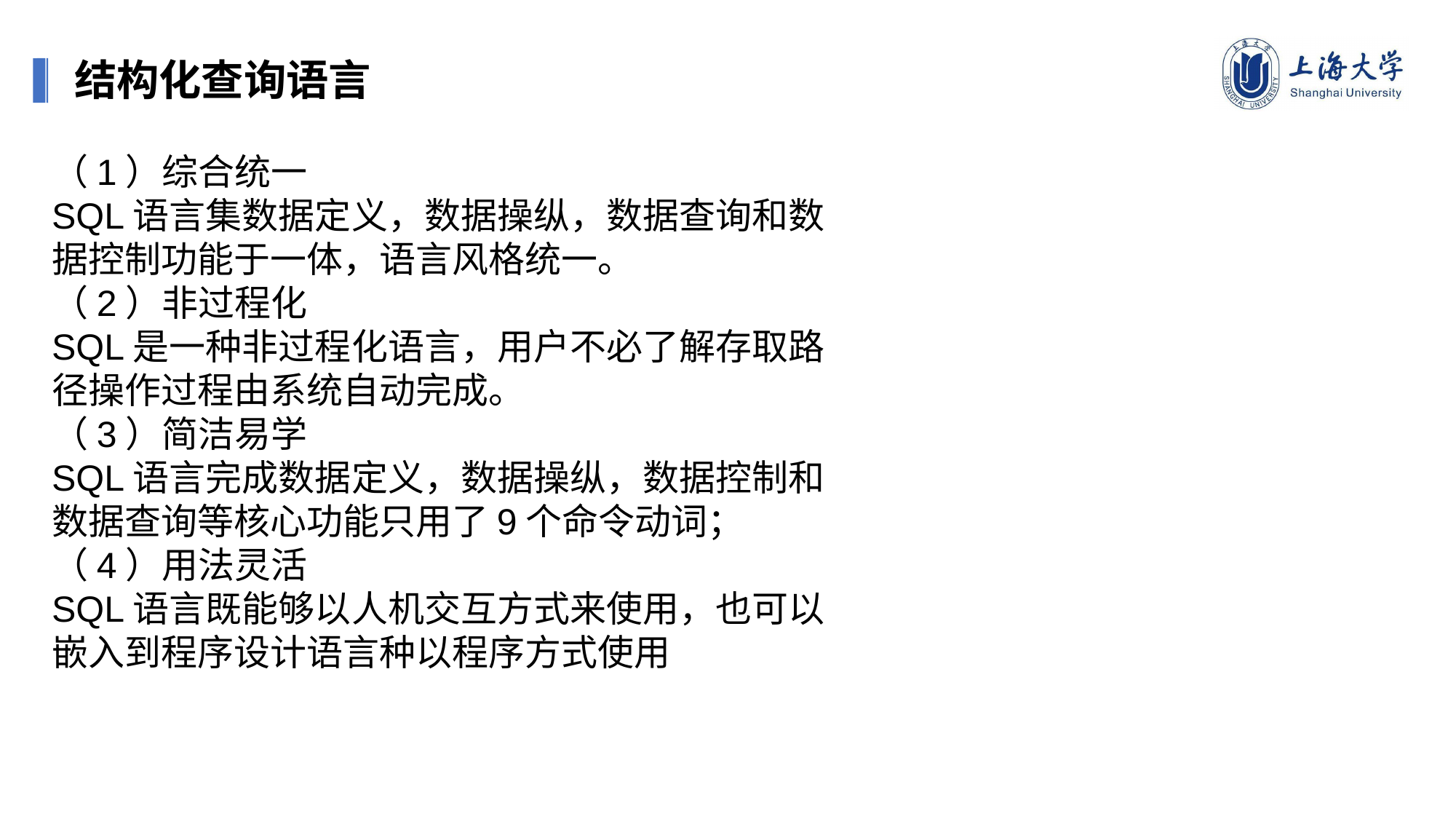

结构化查询语言
（1）综合统一
SQL语言集数据定义，数据操纵，数据查询和数据控制功能于一体，语言风格统一。
（2）非过程化
SQL是一种非过程化语言，用户不必了解存取路径操作过程由系统自动完成。
（3）简洁易学
SQL语言完成数据定义，数据操纵，数据控制和数据查询等核心功能只用了9个命令动词；
（4）用法灵活
SQL语言既能够以人机交互方式来使用，也可以嵌入到程序设计语言种以程序方式使用